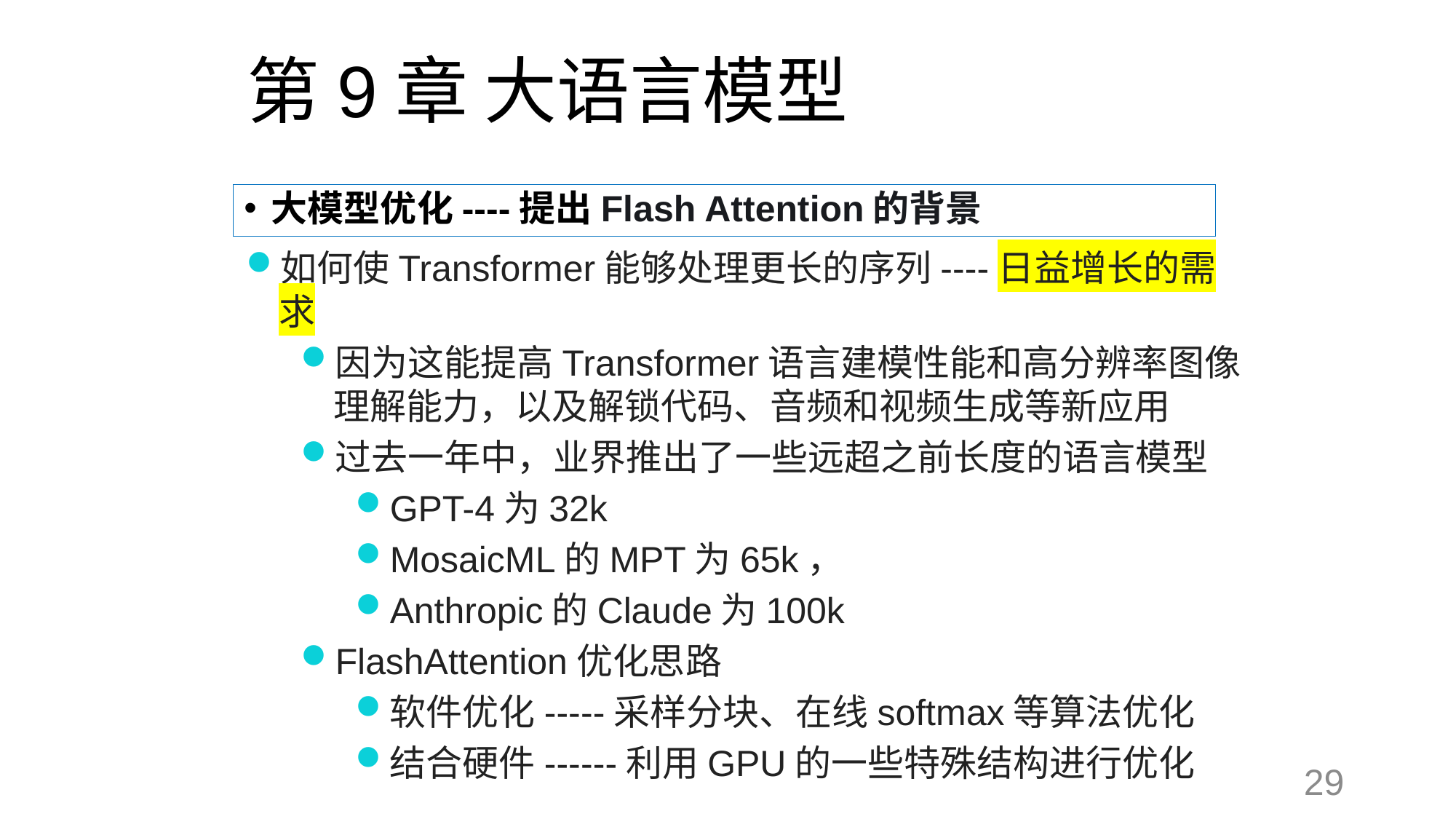

# 第9章 大语言模型
大模型优化----提出Flash Attention的背景

如何使Transformer能够处理更长的序列----日益增长的需求
因为这能提高Transformer语言建模性能和高分辨率图像理解能力，以及解锁代码、音频和视频生成等新应用
过去一年中，业界推出了一些远超之前长度的语言模型
GPT-4为32k
MosaicML的MPT为65k，
Anthropic的Claude为100k
FlashAttention优化思路
软件优化-----采样分块、在线softmax等算法优化
结合硬件------利用GPU的一些特殊结构进行优化

29